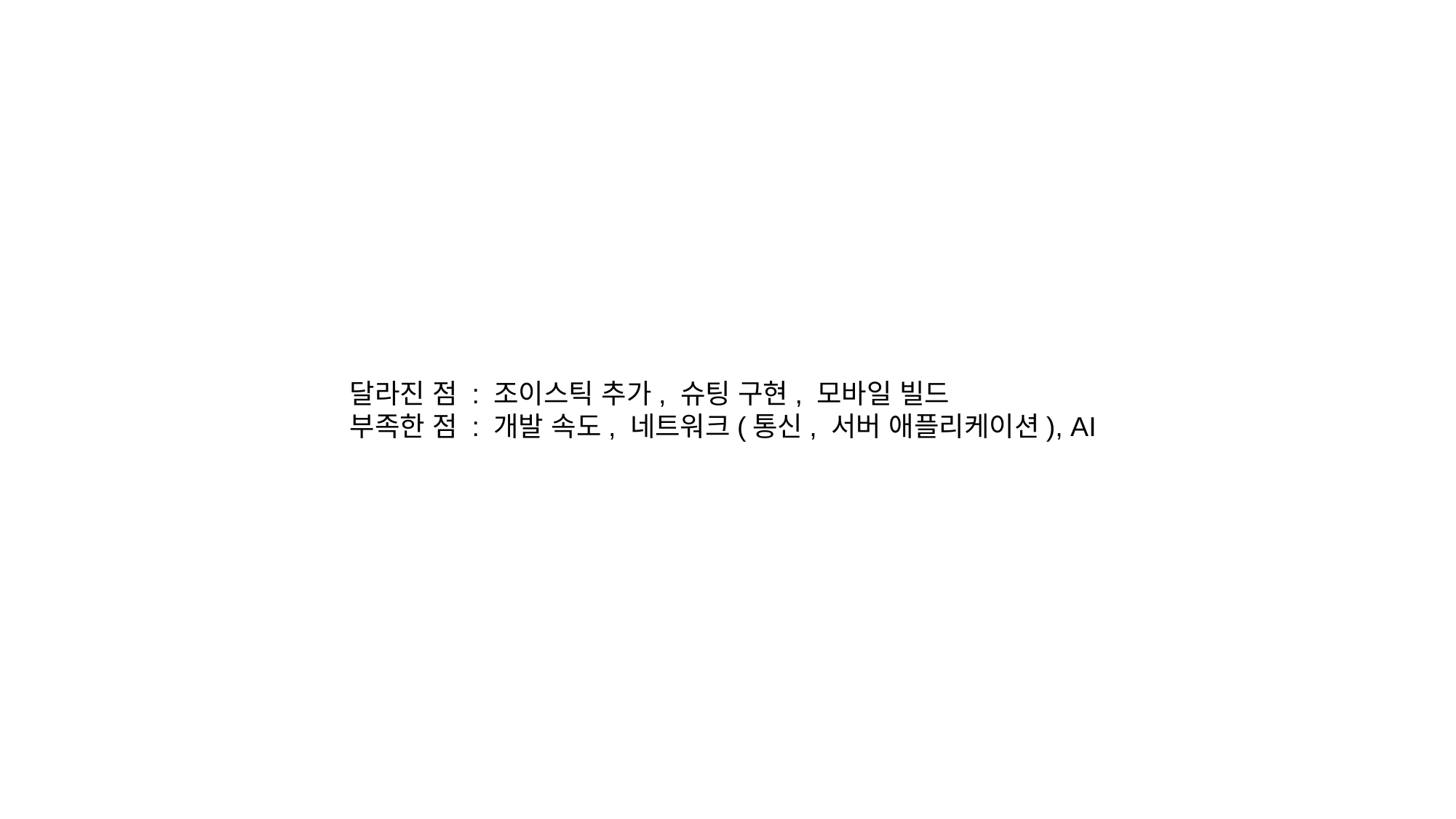

달라진 점 : 조이스틱 추가, 슈팅 구현, 모바일 빌드
부족한 점 : 개발 속도, 네트워크(통신, 서버 애플리케이션), AI